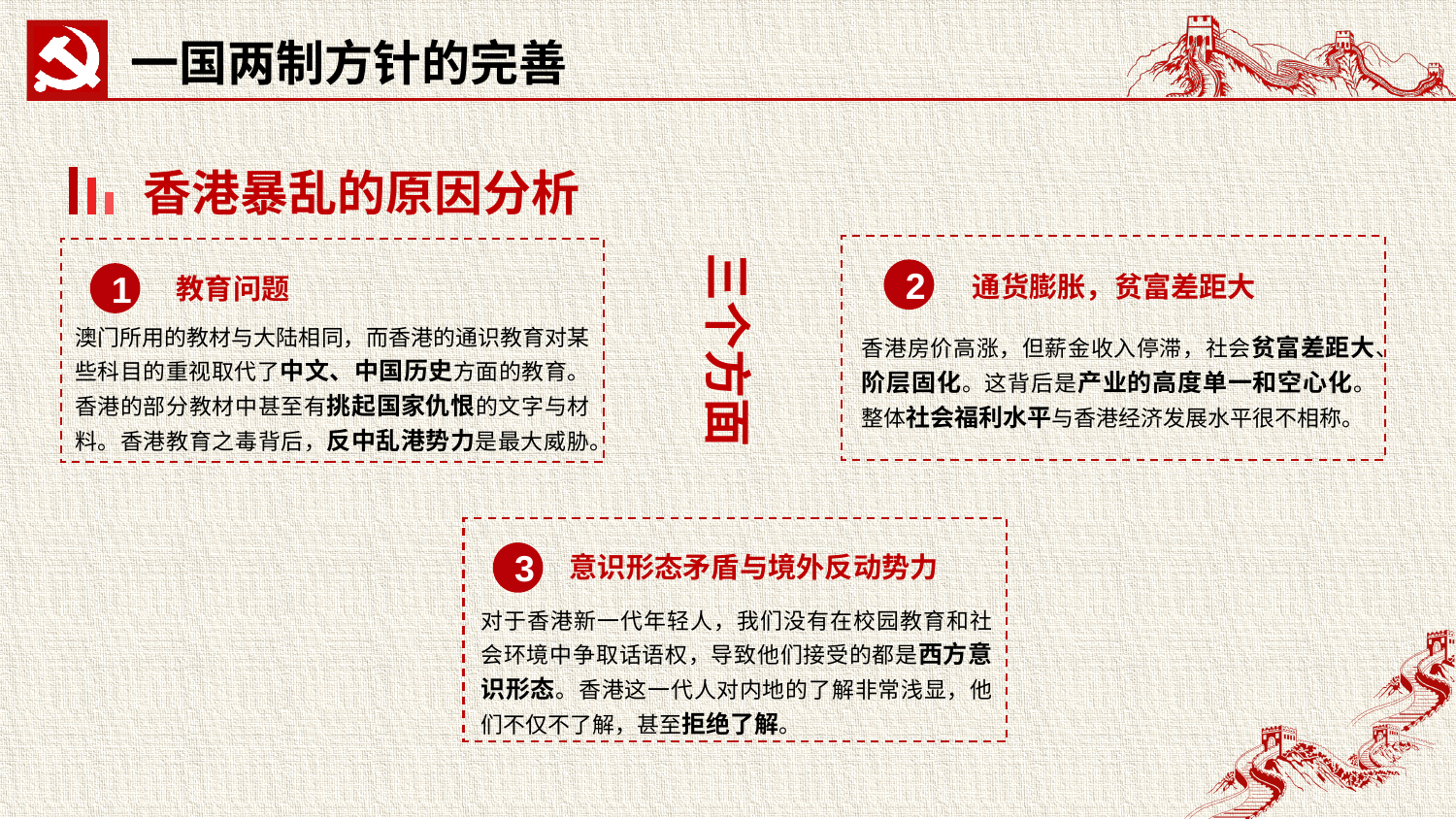

一国两制方针的完善
香港暴乱的原因分析

2
通货膨胀，贫富差距大
香港房价高涨，但薪金收入停滞，社会贫富差距大、阶层固化。这背后是产业的高度单一和空心化。整体社会福利水平与香港经济发展水平很不相称。

1
教育问题
澳门所用的教材与大陆相同，而香港的通识教育对某些科目的重视取代了中文、中国历史方面的教育。香港的部分教材中甚至有挑起国家仇恨的文字与材料。香港教育之毒背后，反中乱港势力是最大威胁。
三个方面

意识形态矛盾与境外反动势力
3
对于香港新一代年轻人，我们没有在校园教育和社会环境中争取话语权，导致他们接受的都是西方意识形态。香港这一代人对内地的了解非常浅显，他们不仅不了解，甚至拒绝了解。